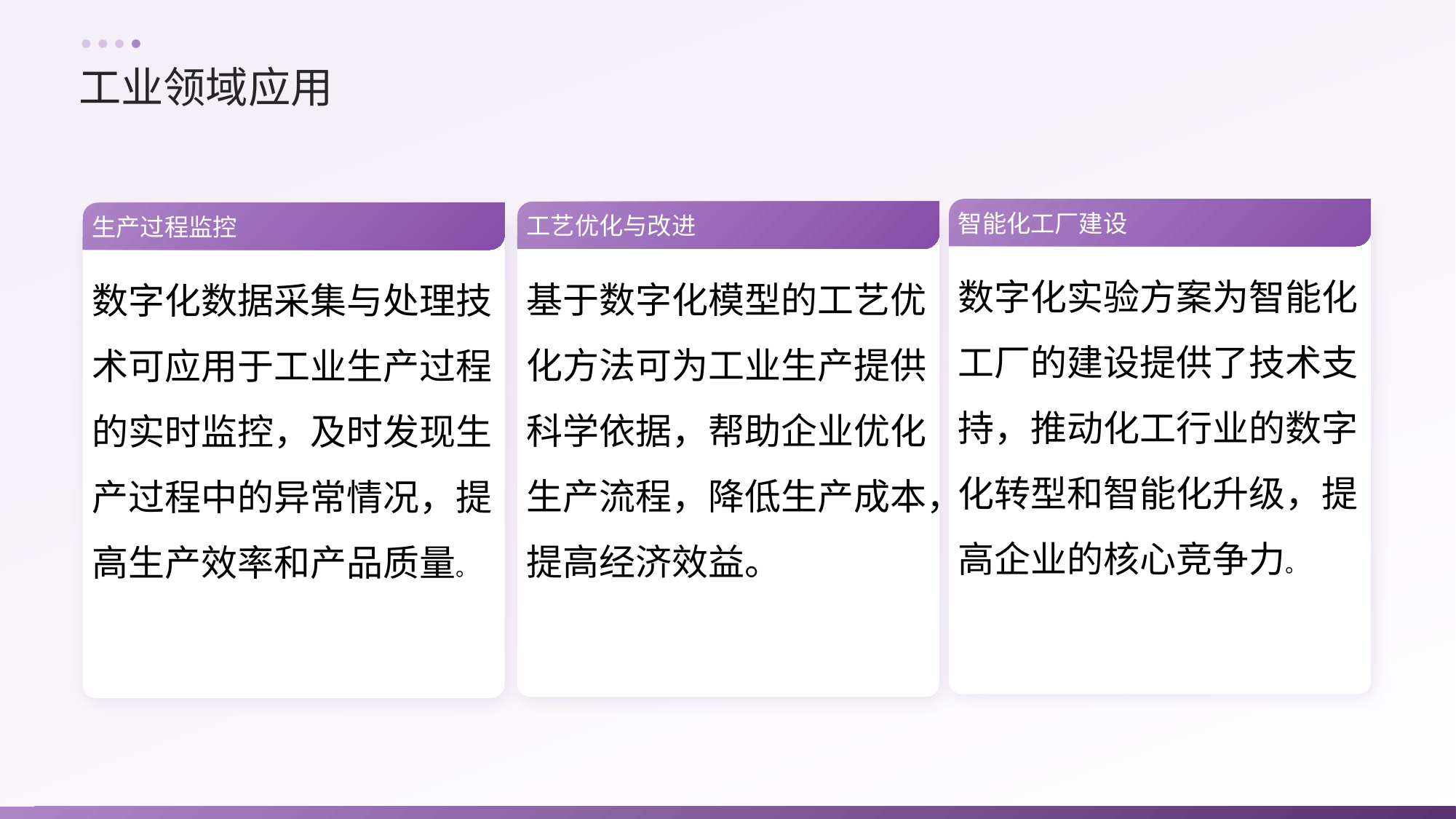

工业领域应用

智能化工厂建设
工艺优化与改进
生产过程监控

数字化实验方案为智能化工厂的建设提供了技术支持，推动化工行业的数字化转型和智能化升级，提高企业的核心竞争力。
基于数字化模型的工艺优化方法可为工业生产提供科学依据，帮助企业优化生产流程，降低生产成本，提高经济效益。
数字化数据采集与处理技术可应用于工业生产过程的实时监控，及时发现生产过程中的异常情况，提高生产效率和产品质量。